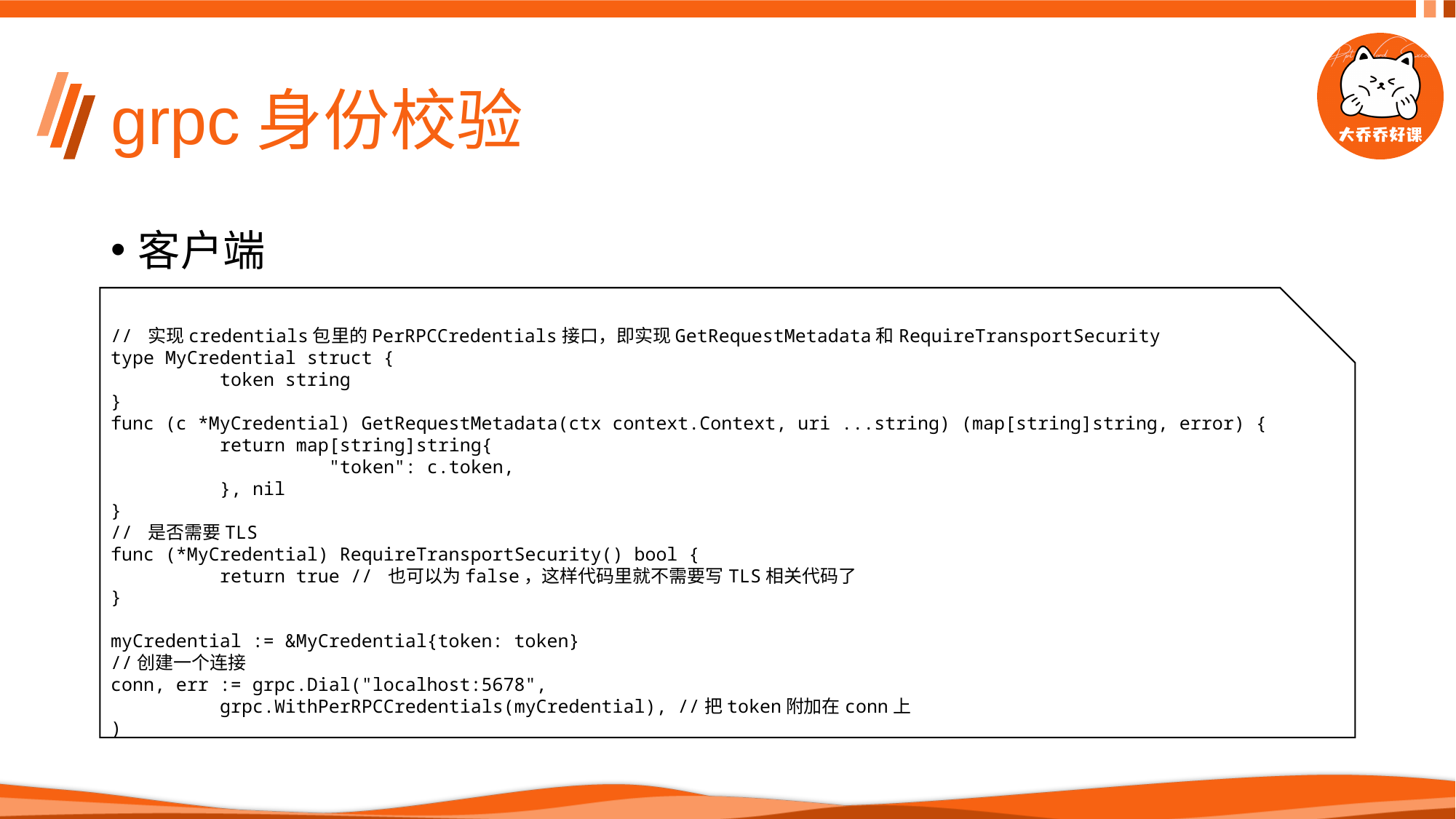

# grpc身份校验
客户端
// 实现credentials包里的PerRPCCredentials接口，即实现GetRequestMetadata和RequireTransportSecurity
type MyCredential struct {
	token string
}
func (c *MyCredential) GetRequestMetadata(ctx context.Context, uri ...string) (map[string]string, error) {
	return map[string]string{
		"token": c.token,
	}, nil
}
// 是否需要TLS
func (*MyCredential) RequireTransportSecurity() bool {
	return true // 也可以为false，这样代码里就不需要写TLS相关代码了
}

myCredential := &MyCredential{token: token}
//创建一个连接
conn, err := grpc.Dial("localhost:5678",
	grpc.WithPerRPCCredentials(myCredential), //把token附加在conn上
)